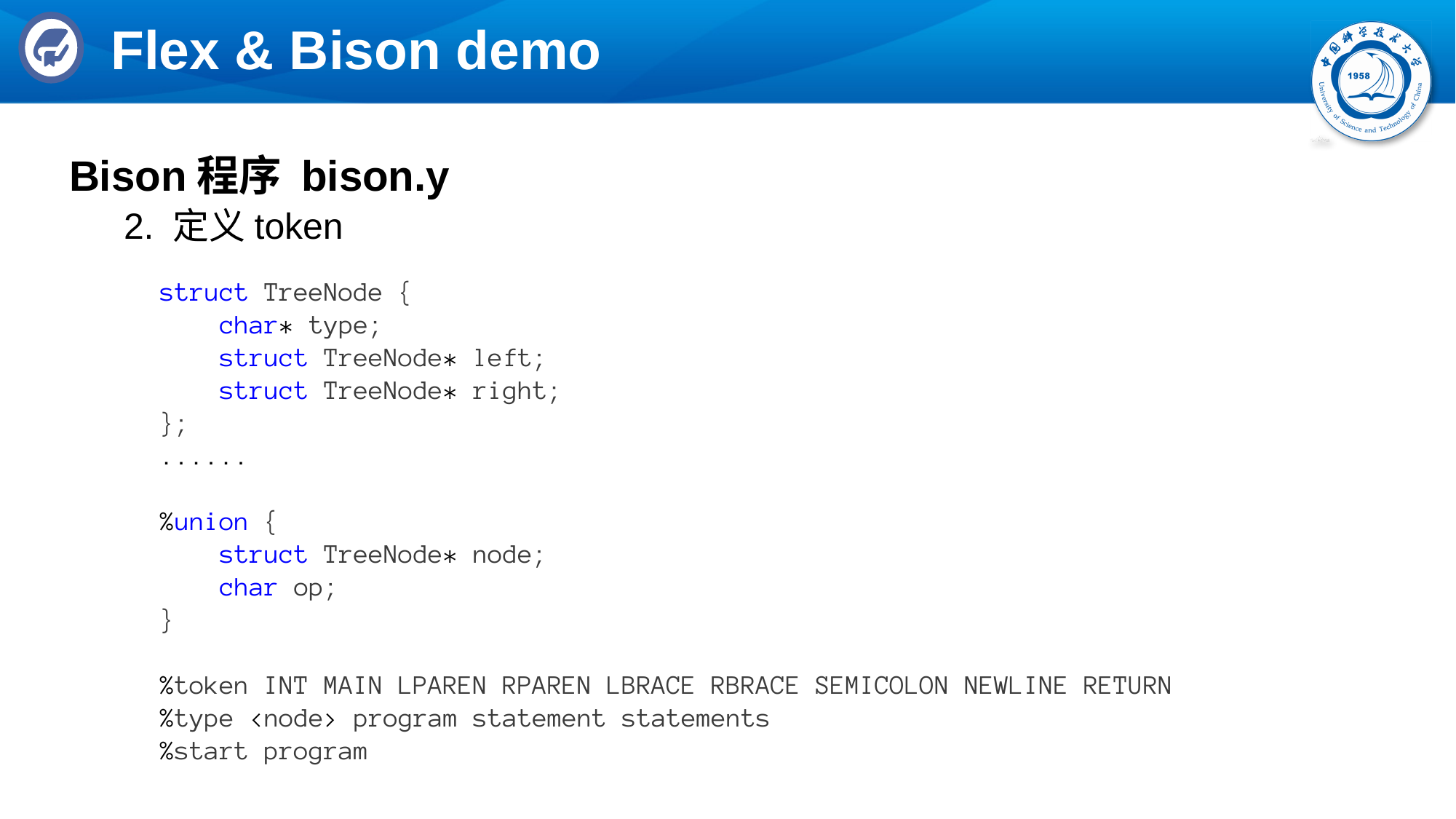

# Flex & Bison demo
Bison程序 bison.y
2. 定义token

struct TreeNode {
    char* type;
    struct TreeNode* left;
    struct TreeNode* right;
};
......

%union {
    struct TreeNode* node;
    char op;
}

%token INT MAIN LPAREN RPAREN LBRACE RBRACE SEMICOLON NEWLINE RETURN
%type <node> program statement statements
%start program